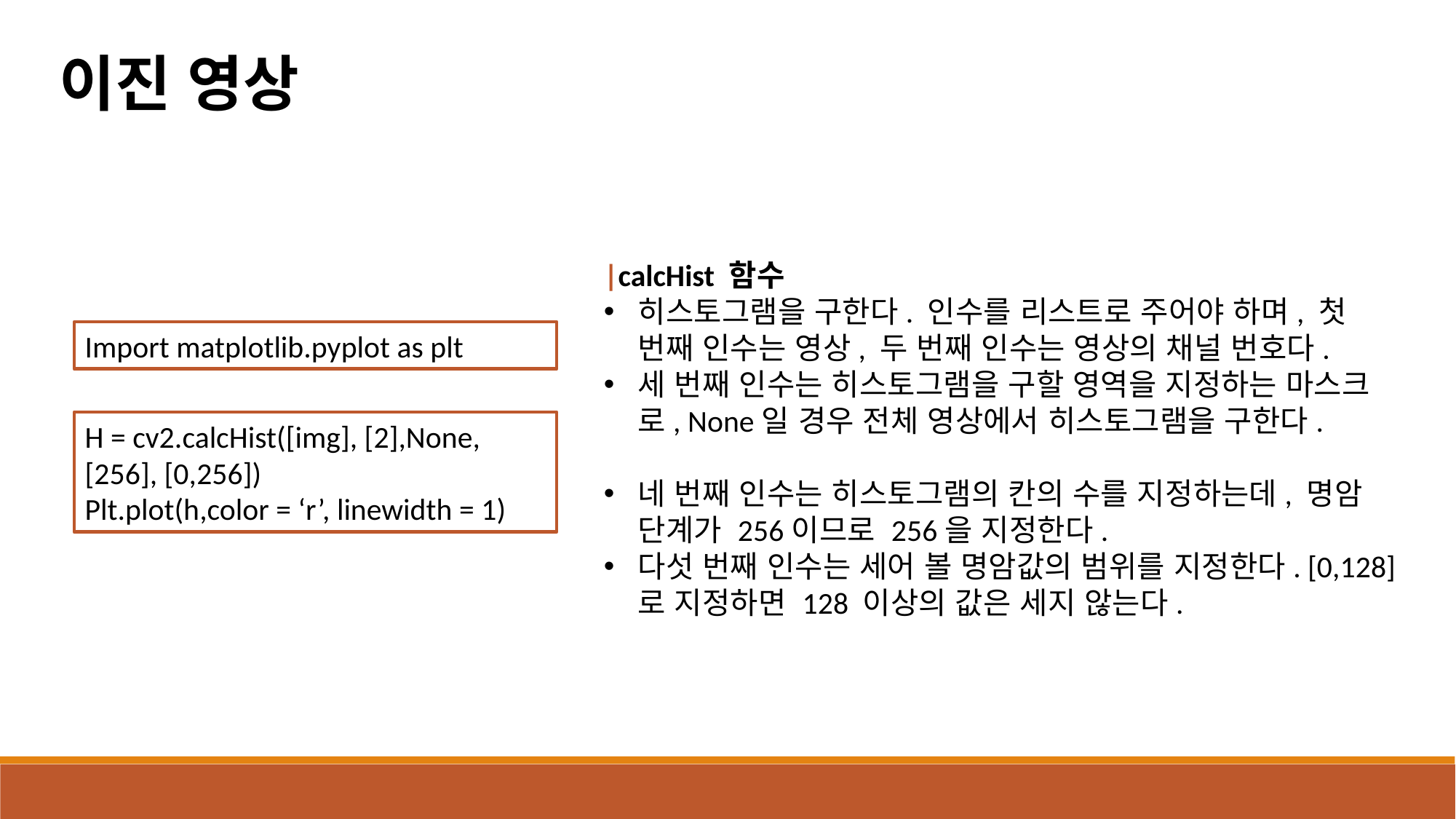

이진 영상
|calcHist 함수
히스토그램을 구한다. 인수를 리스트로 주어야 하며, 첫 번째 인수는 영상, 두 번째 인수는 영상의 채널 번호다.
세 번째 인수는 히스토그램을 구할 영역을 지정하는 마스크로, None일 경우 전체 영상에서 히스토그램을 구한다.

네 번째 인수는 히스토그램의 칸의 수를 지정하는데, 명암 단계가 256이므로 256을 지정한다.
다섯 번째 인수는 세어 볼 명암값의 범위를 지정한다. [0,128]로 지정하면 128 이상의 값은 세지 않는다.
Import matplotlib.pyplot as plt
H = cv2.calcHist([img], [2],None,[256], [0,256])
Plt.plot(h,color = ‘r’, linewidth = 1)